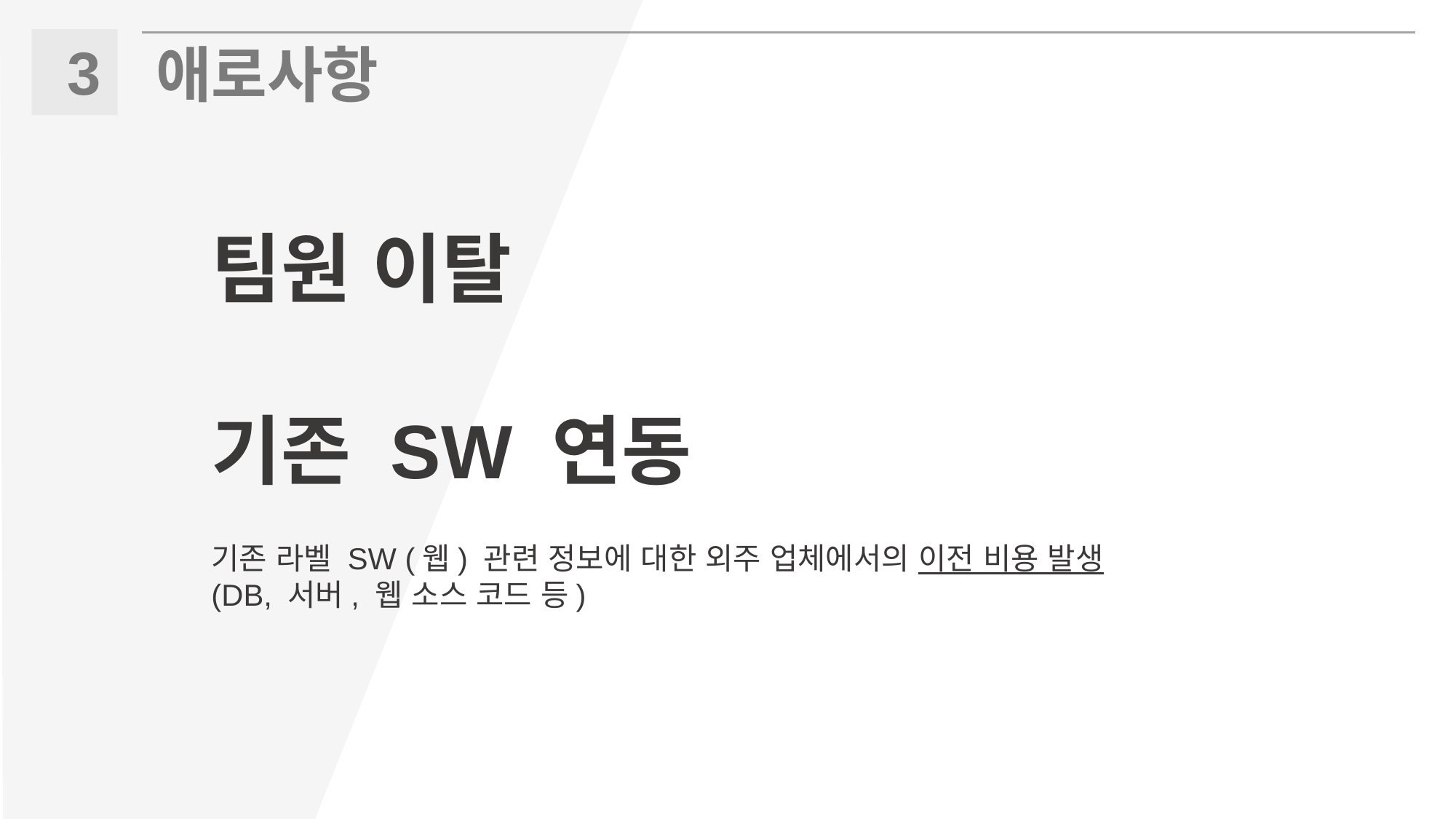

3

애로사항
팀원 이탈

기존 SW 연동

기존 라벨 SW (웹) 관련 정보에 대한 외주 업체에서의 이전 비용 발생
(DB, 서버, 웹 소스 코드 등)